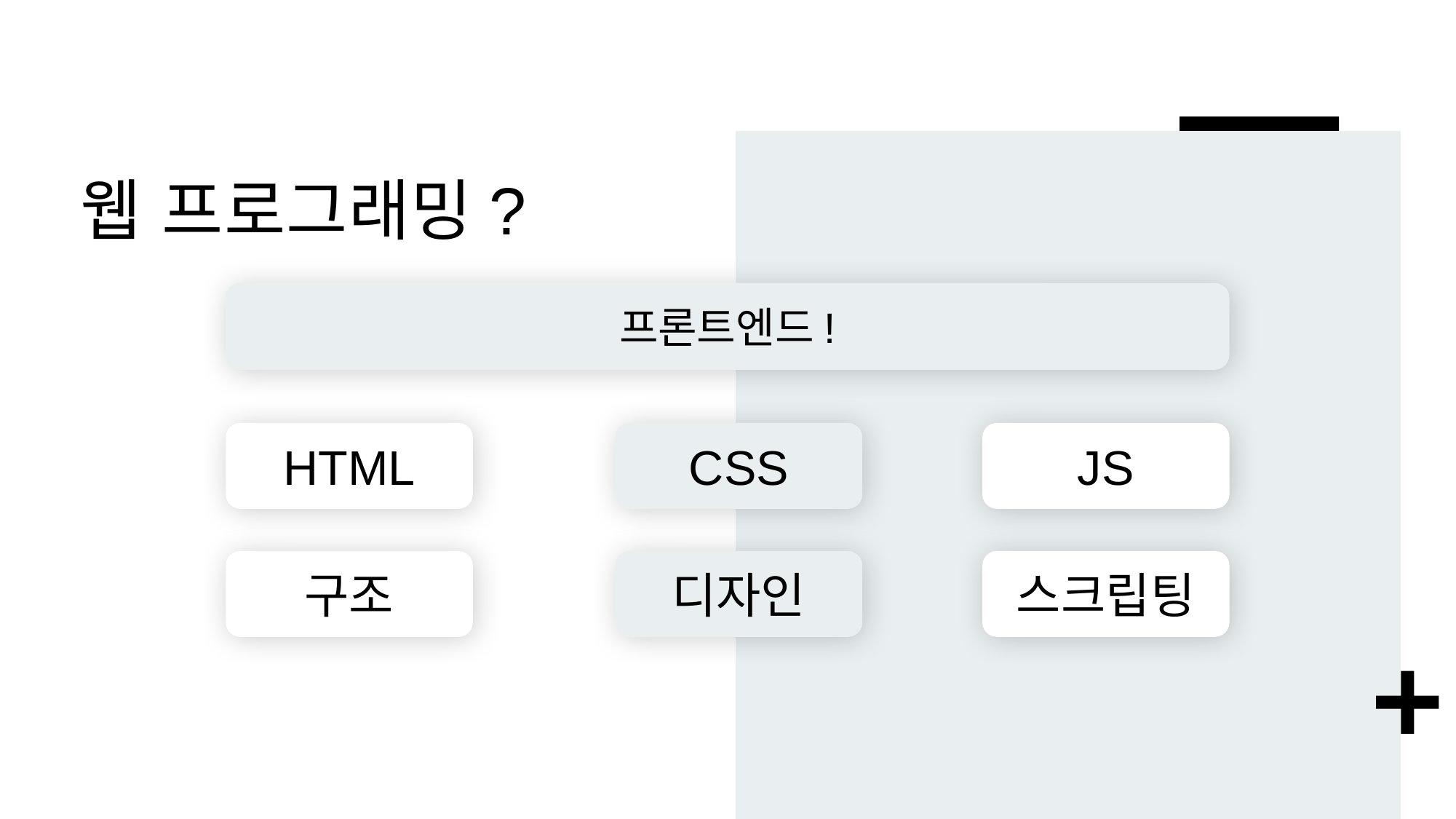

# 웹 프로그래밍?
프론트엔드!
HTML
CSS
JS
구조
디자인
스크립팅